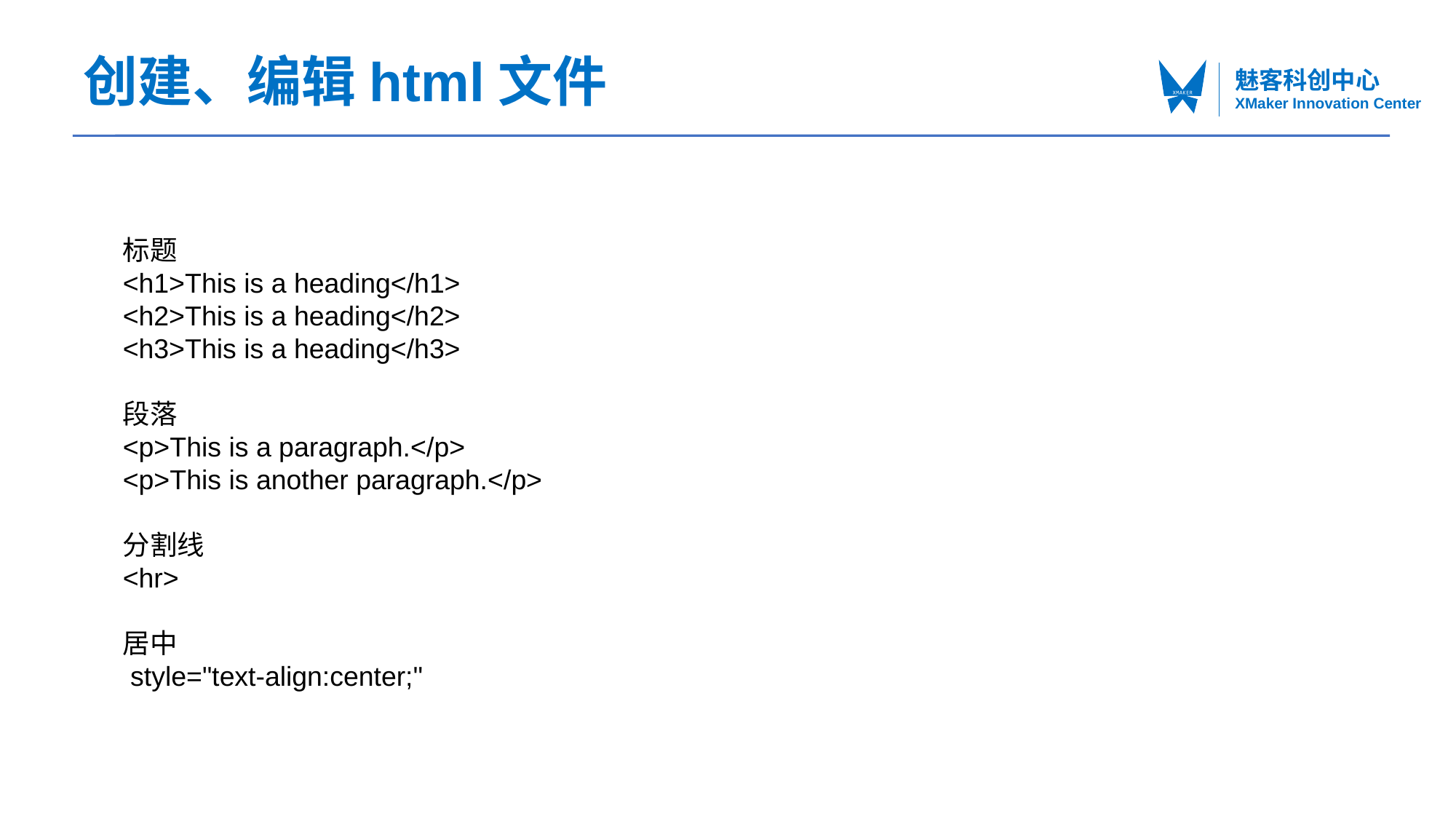

# 创建、编辑html文件
标题
<h1>This is a heading</h1>
<h2>This is a heading</h2>
<h3>This is a heading</h3>

段落
<p>This is a paragraph.</p>
<p>This is another paragraph.</p>

分割线
<hr>

居中
 style="text-align:center;"